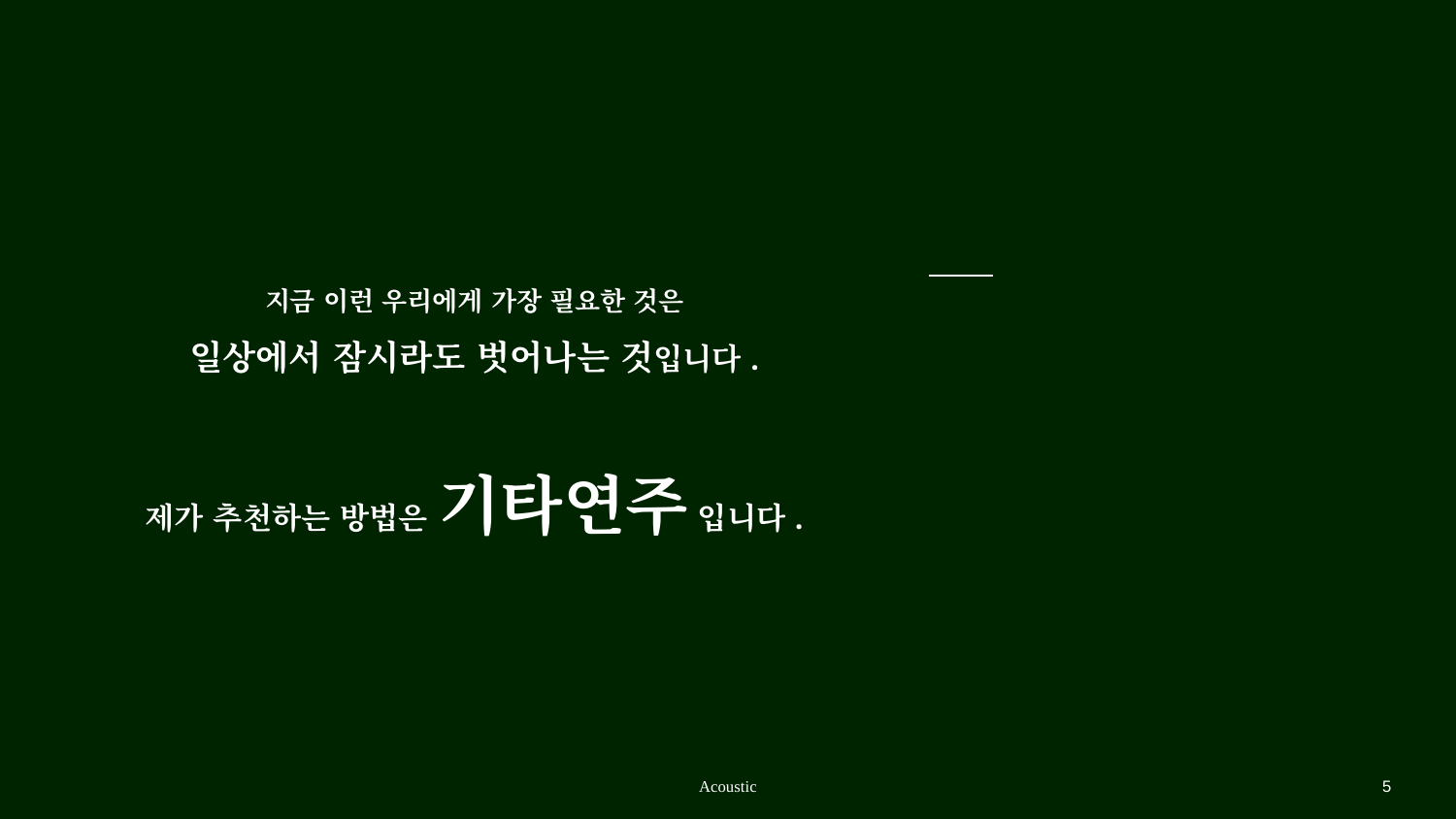

지금 이런 우리에게 가장 필요한 것은
일상에서 잠시라도 벗어나는 것입니다.

제가 추천하는 방법은 기타연주 입니다.
Acoustic
5